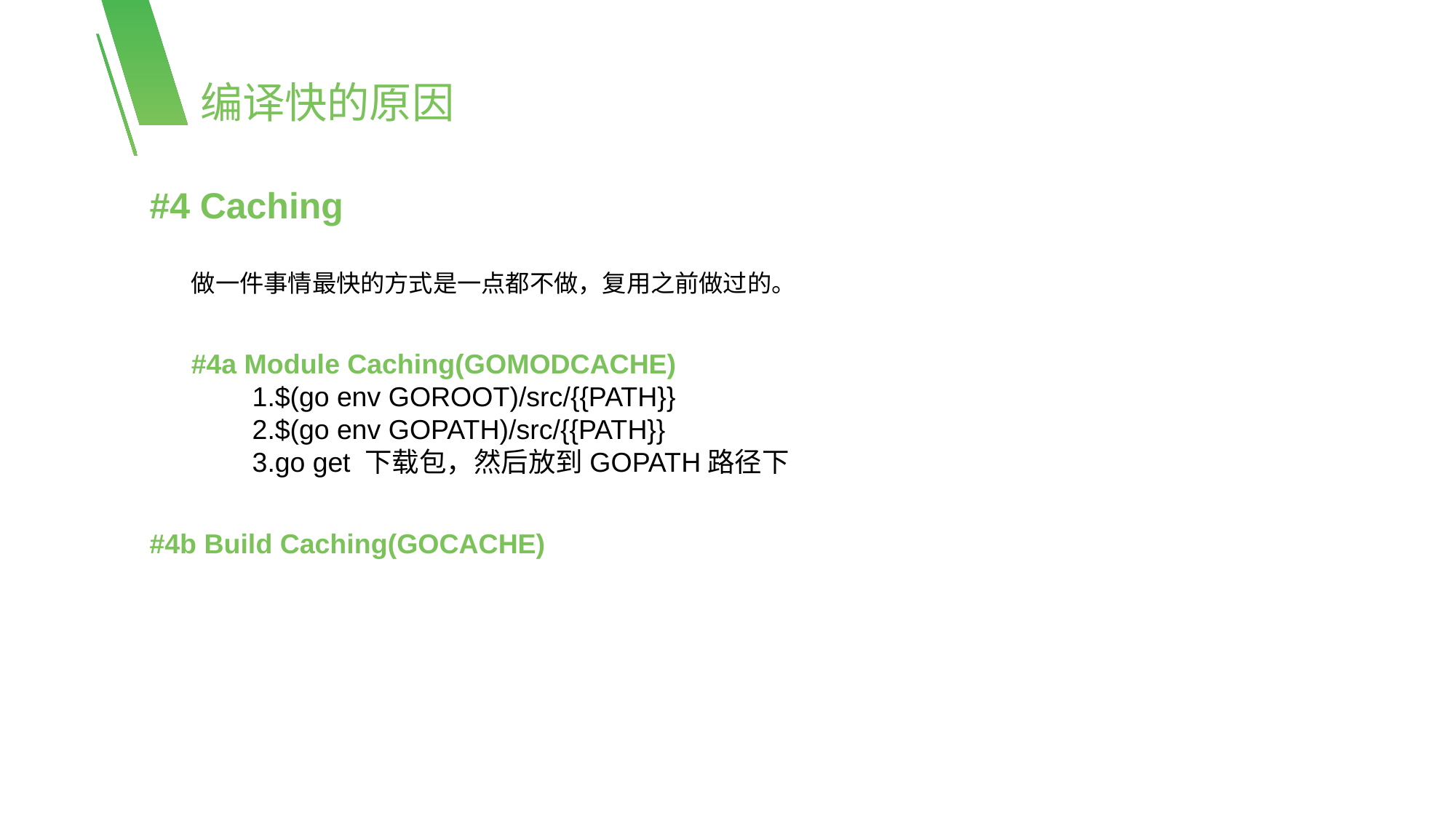

编译快的原因
#4 Caching
做一件事情最快的方式是一点都不做，复用之前做过的。
#4a Module Caching(GOMODCACHE)
$(go env GOROOT)/src/{{PATH}}
$(go env GOPATH)/src/{{PATH}}
go get 下载包，然后放到GOPATH路径下
#4b Build Caching(GOCACHE)